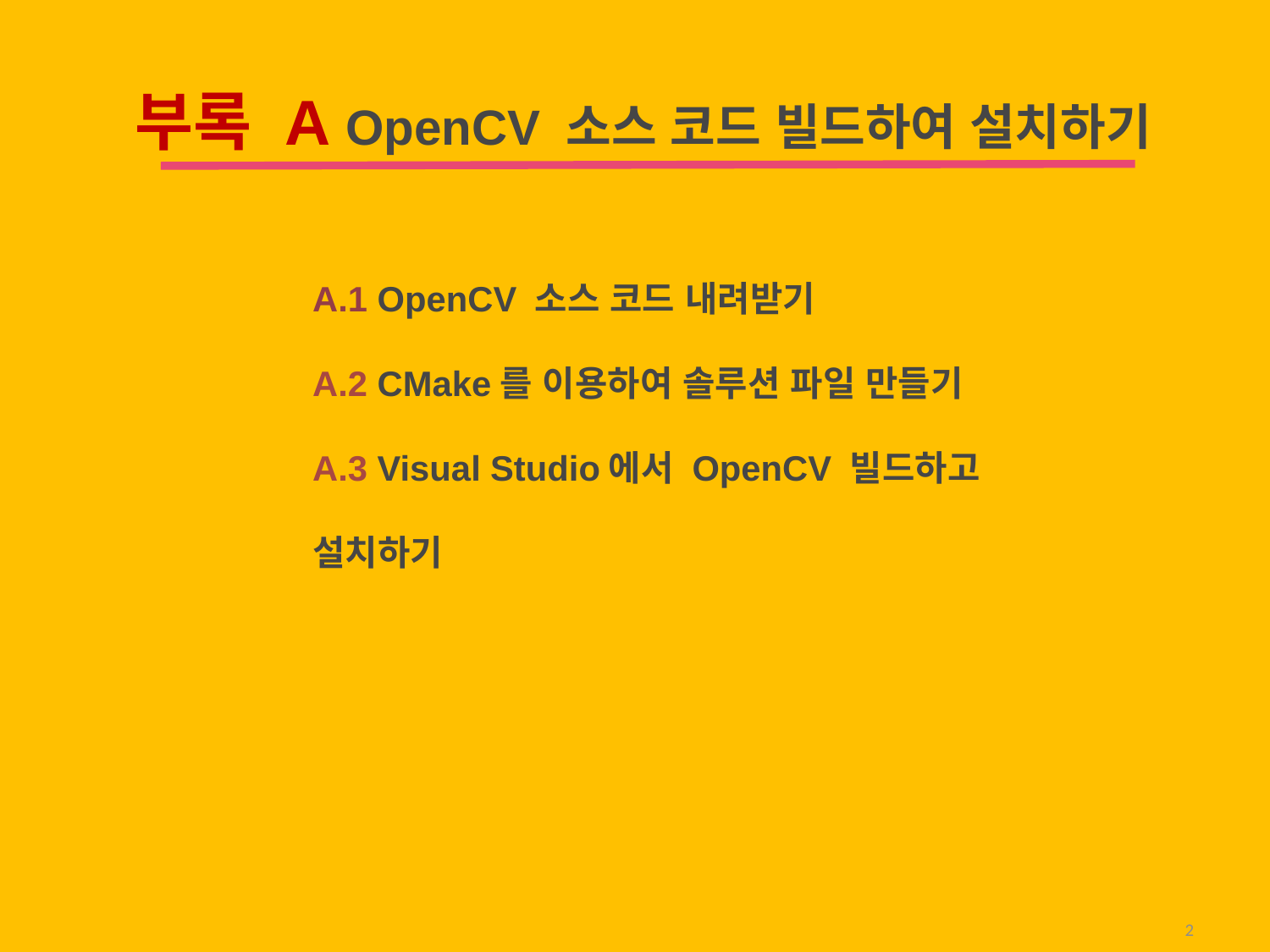

부록 A OpenCV 소스 코드 빌드하여 설치하기
A.1 OpenCV 소스 코드 내려받기
A.2 CMake를 이용하여 솔루션 파일 만들기
A.3 Visual Studio에서 OpenCV 빌드하고 설치하기
2